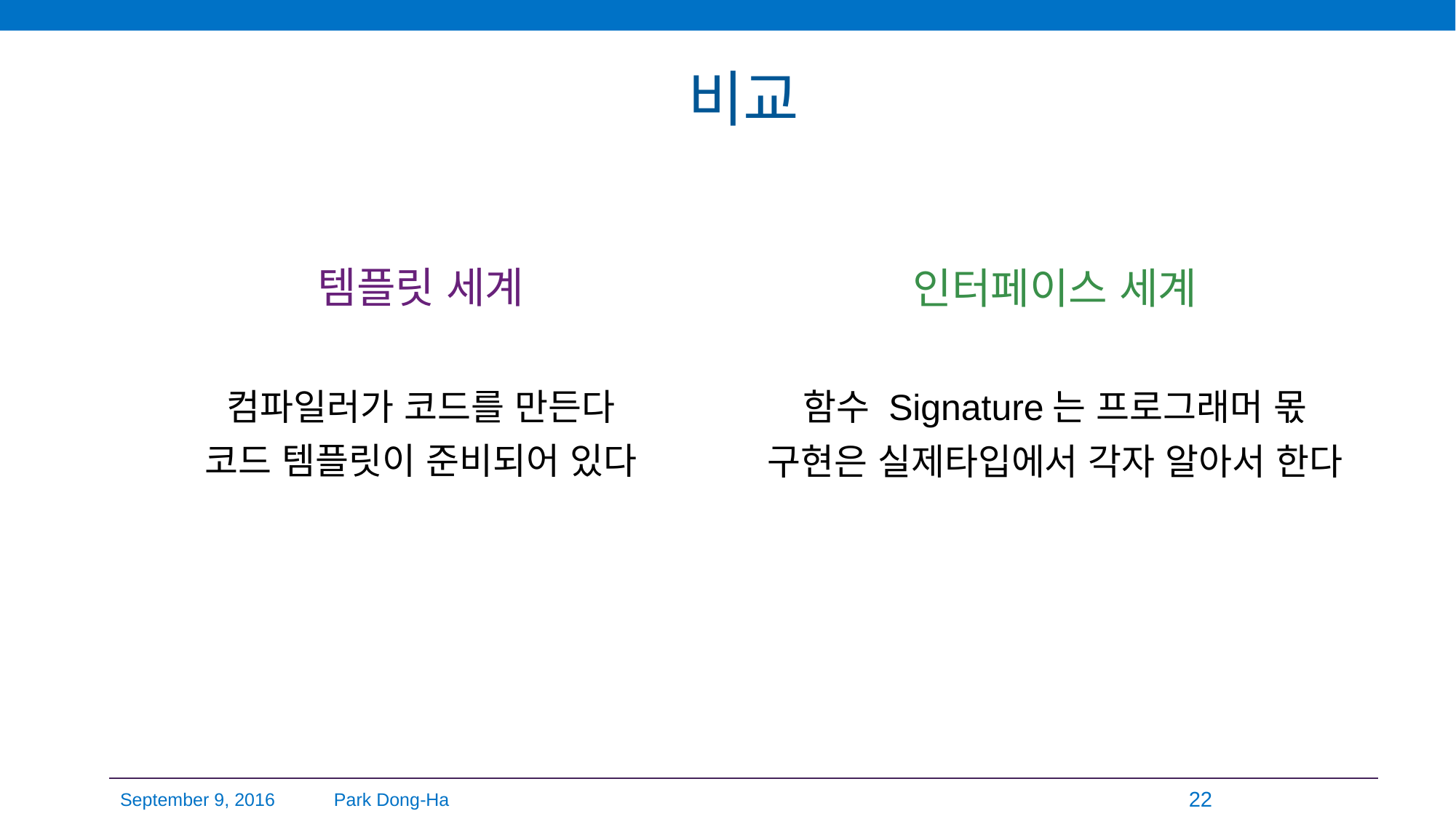

# 비교
템플릿 세계

컴파일러가 코드를 만든다
코드 템플릿이 준비되어 있다
인터페이스 세계

함수 Signature는 프로그래머 몫
구현은 실제타입에서 각자 알아서 한다
Park Dong-Ha
22